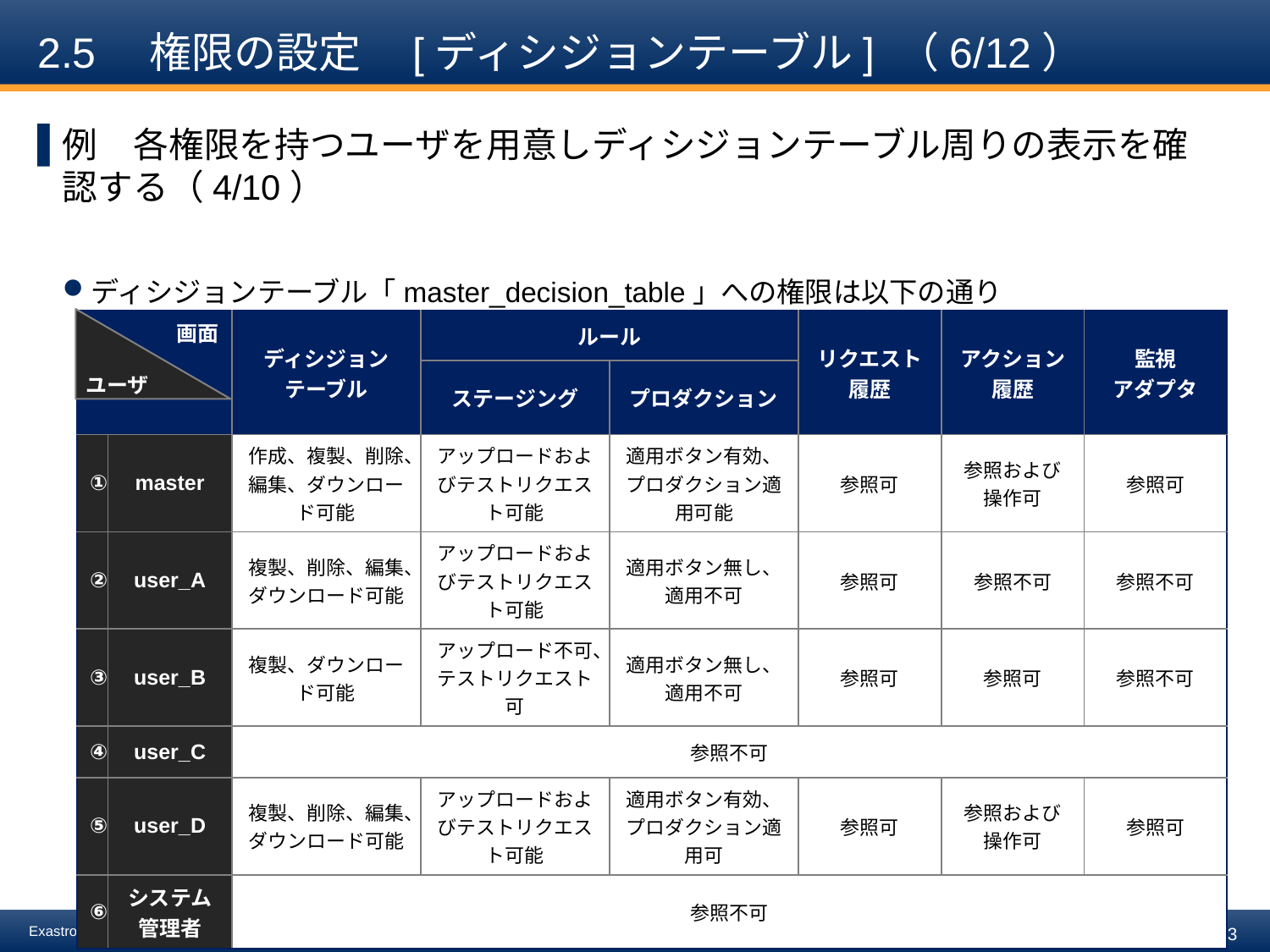

# 2.5　権限の設定　[ディシジョンテーブル] （6/12）
例　各権限を持つユーザを用意しディシジョンテーブル周りの表示を確認する（4/10）

ディシジョンテーブル「master_decision_table」への権限は以下の通り

| 画面 |  | ディシジョン テーブル | ルール |  | リクエスト 履歴 | アクション 履歴 | 監視 アダプタ |
| --- | --- | --- | --- | --- | --- | --- | --- |
|  |  |  | ステージング | プロダクション |  |  |  |
| ① | master | 作成、複製、削除、編集、ダウンロード可能 | アップロードおよびテストリクエスト可能 | 適用ボタン有効、プロダクション適用可能 | 参照可 | 参照および 操作可 | 参照可 |
| ② | user\_A | 複製、削除、編集、ダウンロード可能 | アップロードおよびテストリクエスト可能 | 適用ボタン無し、適用不可 | 参照可 | 参照不可 | 参照不可 |
| ③ | user\_B | 複製、ダウンロード可能 | アップロード不可、テストリクエスト可 | 適用ボタン無し、適用不可 | 参照可 | 参照可 | 参照不可 |
| ④ | user\_C | 参照不可 |  |  |  |  |  |
| ⑤ | user\_D | 複製、削除、編集、ダウンロード可能 | アップロードおよびテストリクエスト可能 | 適用ボタン有効、プロダクション適用可 | 参照可 | 参照および 操作可 | 参照可 |
| ⑥ | システム 管理者 | 参照不可 |  |  |  |  |  |
ユーザ